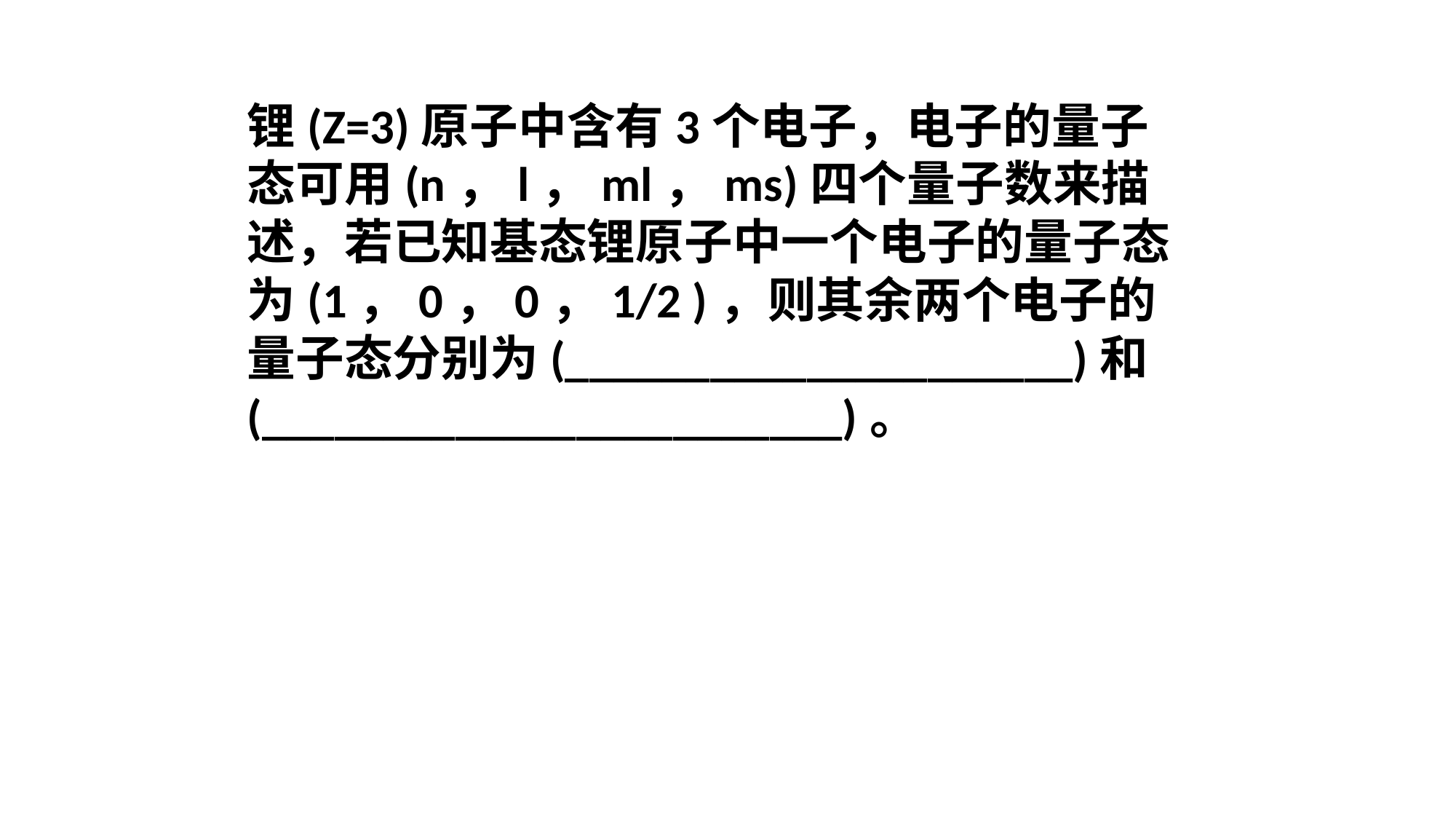

锂(Z=3)原子中含有3个电子，电子的量子态可用(n，l，ml，ms)四个量子数来描述，若已知基态锂原子中一个电子的量子态为(1，0，0，1/2 )，则其余两个电子的量子态分别为(_____________________)和(________________________)。